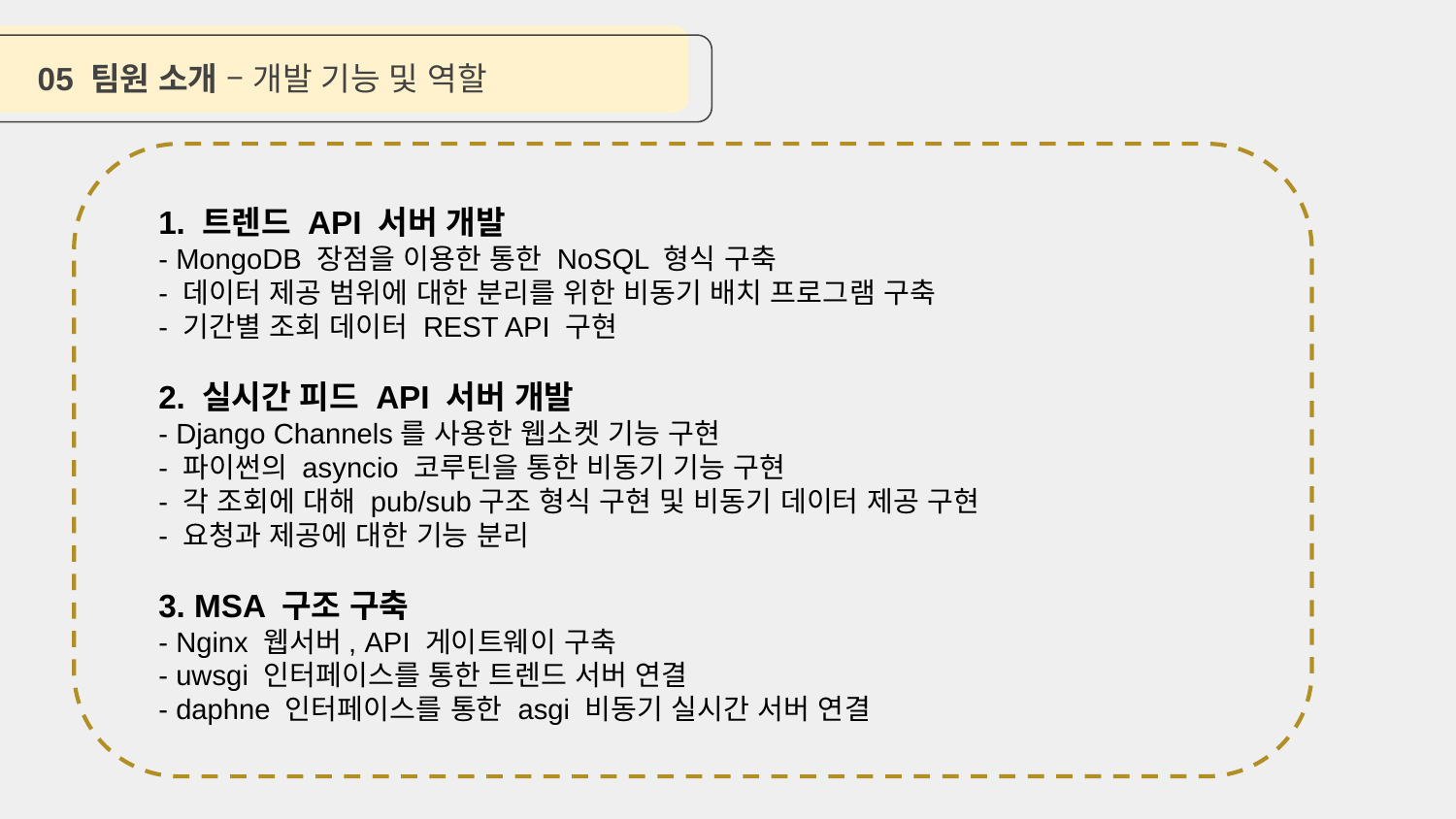

05 팀원 소개 – 개발 기능 및 역할

1. 트렌드 API 서버 개발
- MongoDB 장점을 이용한 통한 NoSQL 형식 구축
- 데이터 제공 범위에 대한 분리를 위한 비동기 배치 프로그램 구축
- 기간별 조회 데이터 REST API 구현
2. 실시간 피드 API 서버 개발
- Django Channels를 사용한 웹소켓 기능 구현
- 파이썬의 asyncio 코루틴을 통한 비동기 기능 구현
- 각 조회에 대해 pub/sub구조 형식 구현 및 비동기 데이터 제공 구현
- 요청과 제공에 대한 기능 분리
3. MSA 구조 구축
- Nginx 웹서버, API 게이트웨이 구축
- uwsgi 인터페이스를 통한 트렌드 서버 연결
- daphne 인터페이스를 통한 asgi 비동기 실시간 서버 연결